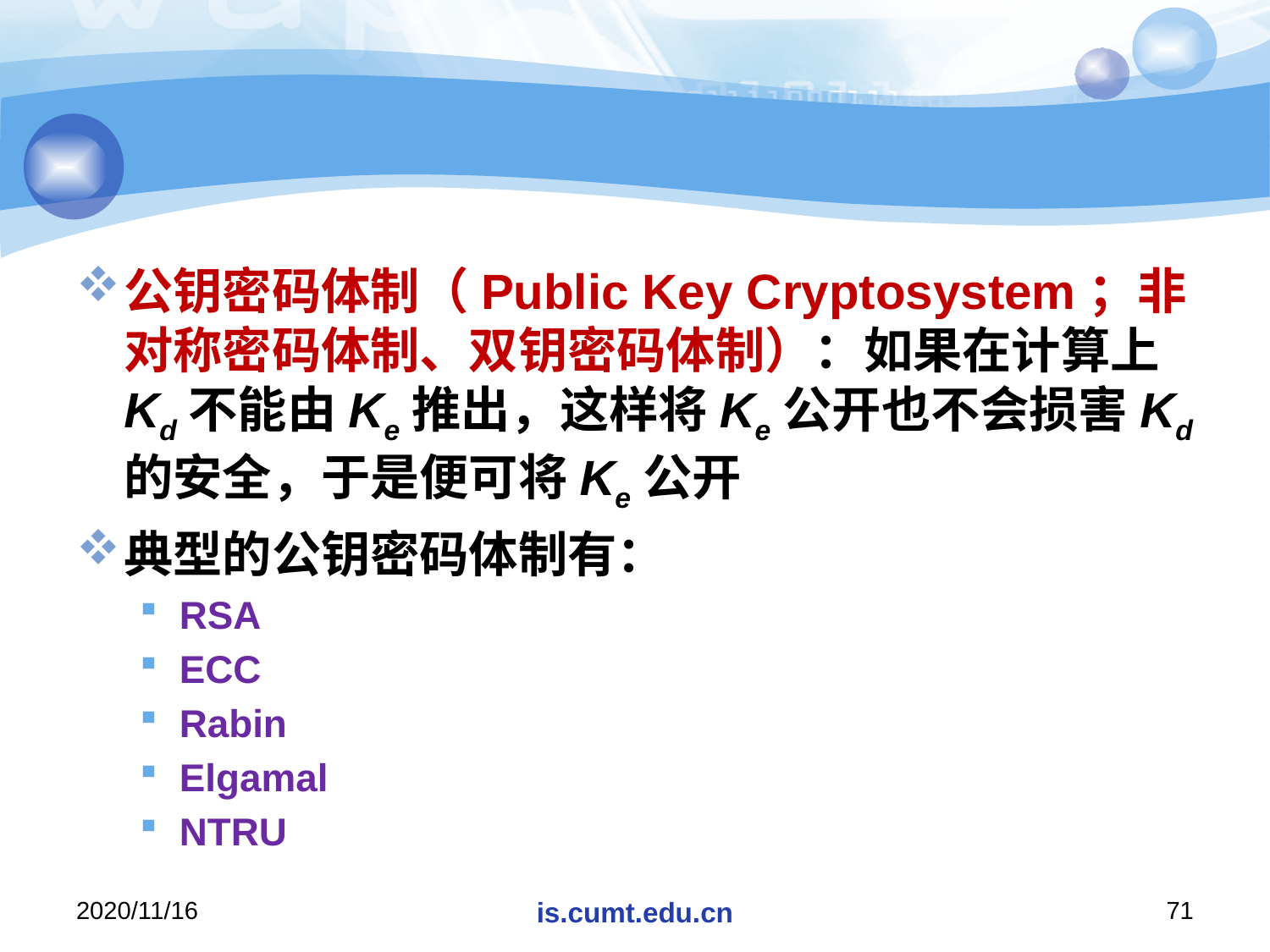

#
公钥密码体制（Public Key Cryptosystem；非对称密码体制、双钥密码体制）：如果在计算上Kd不能由Ke推出，这样将Ke公开也不会损害Kd的安全，于是便可将Ke公开
典型的公钥密码体制有：
RSA
ECC
Rabin
Elgamal
NTRU

2020/11/16
is.cumt.edu.cn
71